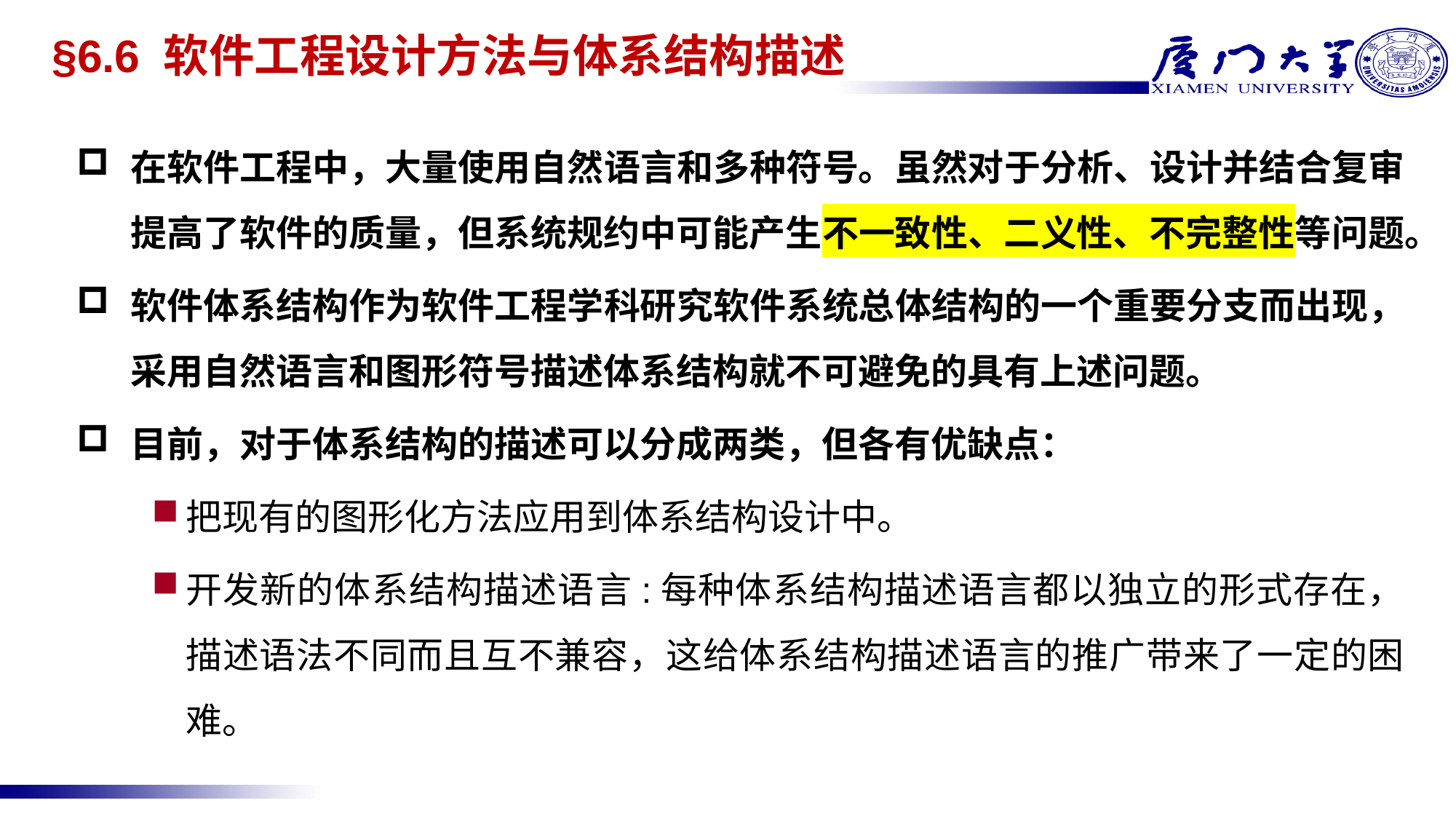

# §6.6 软件工程设计方法与体系结构描述
在软件工程中，大量使用自然语言和多种符号。虽然对于分析、设计并结合复审提高了软件的质量，但系统规约中可能产生不一致性、二义性、不完整性等问题。
软件体系结构作为软件工程学科研究软件系统总体结构的一个重要分支而出现，采用自然语言和图形符号描述体系结构就不可避免的具有上述问题。
目前，对于体系结构的描述可以分成两类，但各有优缺点：
把现有的图形化方法应用到体系结构设计中。
开发新的体系结构描述语言:每种体系结构描述语言都以独立的形式存在，描述语法不同而且互不兼容，这给体系结构描述语言的推广带来了一定的困难。